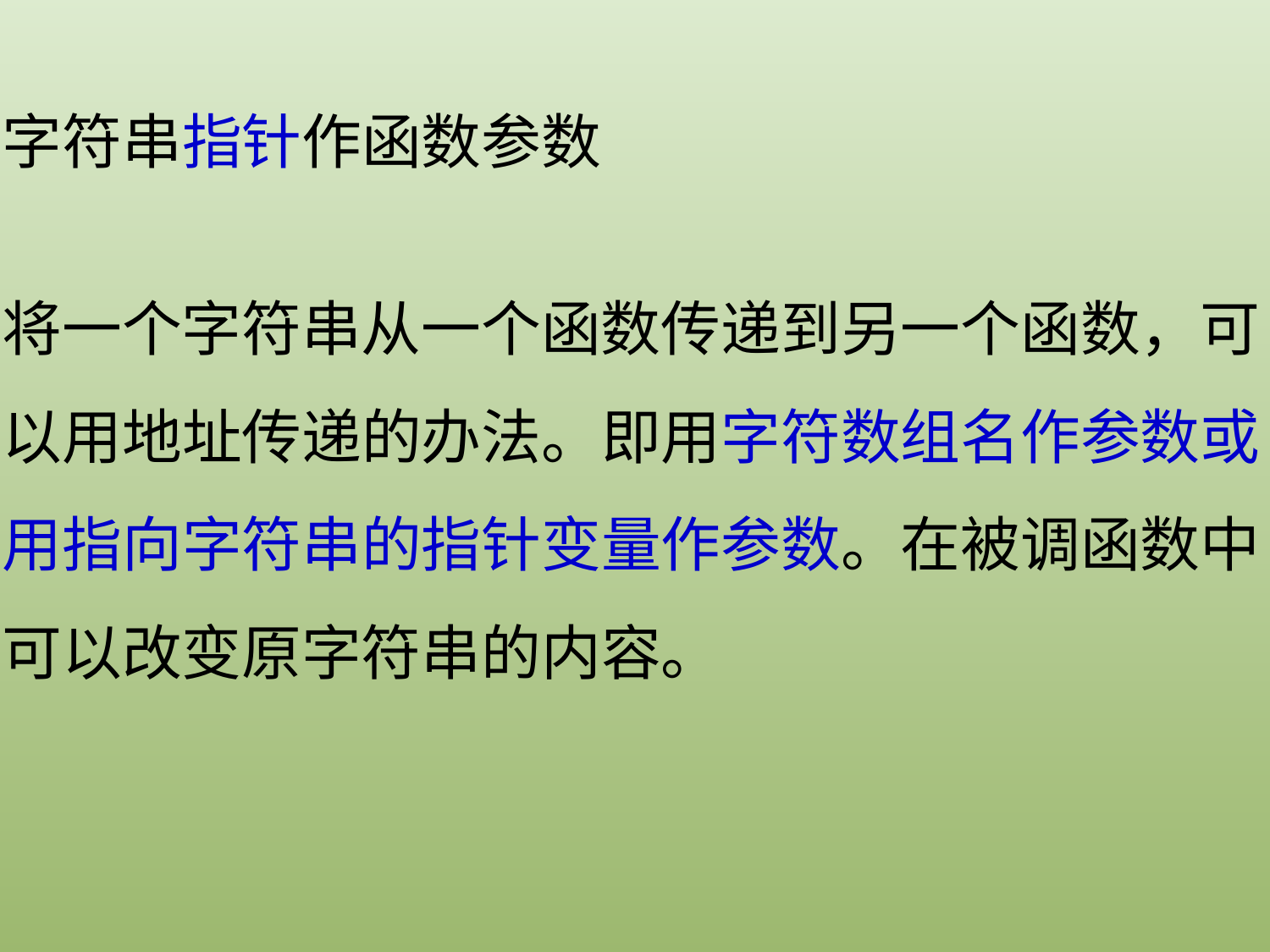

字符串指针作函数参数
将一个字符串从一个函数传递到另一个函数，可以用地址传递的办法。即用字符数组名作参数或用指向字符串的指针变量作参数。在被调函数中可以改变原字符串的内容。
483